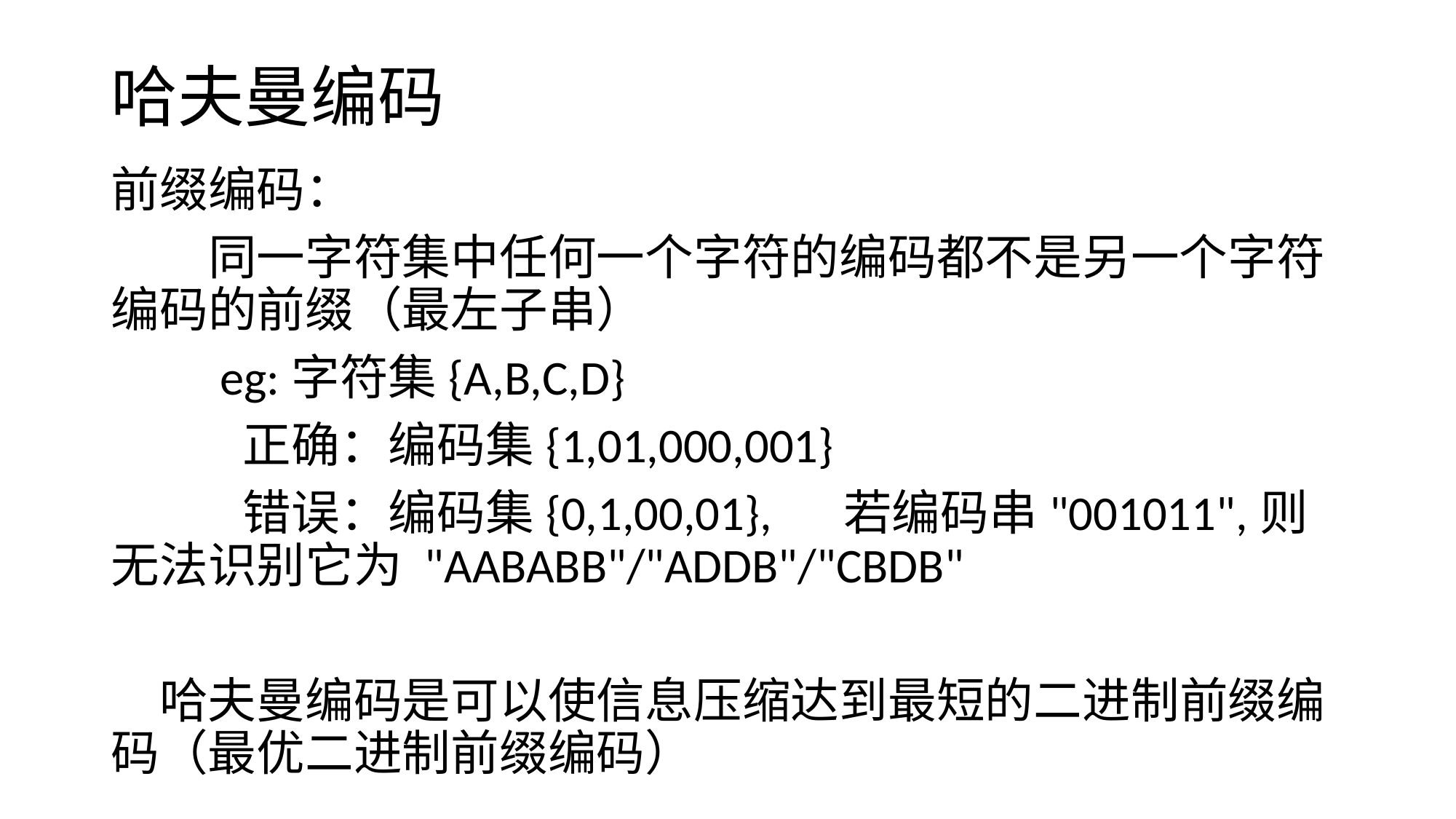

# 哈夫曼编码
前缀编码：
　　同一字符集中任何一个字符的编码都不是另一个字符编码的前缀（最左子串）
　　eg:字符集{A,B,C,D}
           正确：编码集{1,01,000,001}
           错误：编码集{0,1,00,01},　 若编码串"001011",则无法识别它为 "AABABB"/"ADDB"/"CBDB"

　哈夫曼编码是可以使信息压缩达到最短的二进制前缀编码（最优二进制前缀编码）